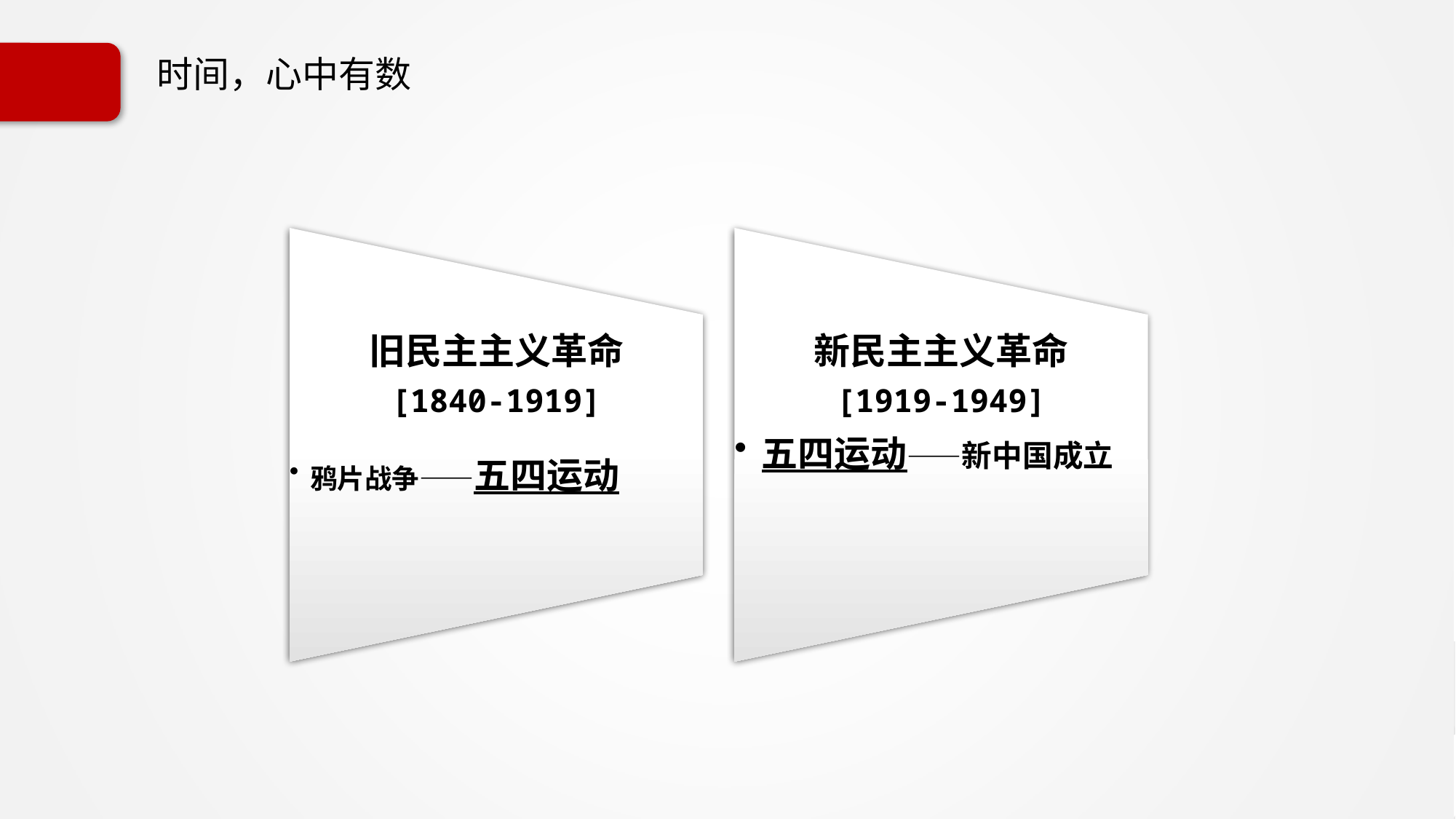

# 时间，心中有数
旧民主主义革命
[1840-1919]
鸦片战争——五四运动
新民主主义革命
[1919-1949]
五四运动——新中国成立